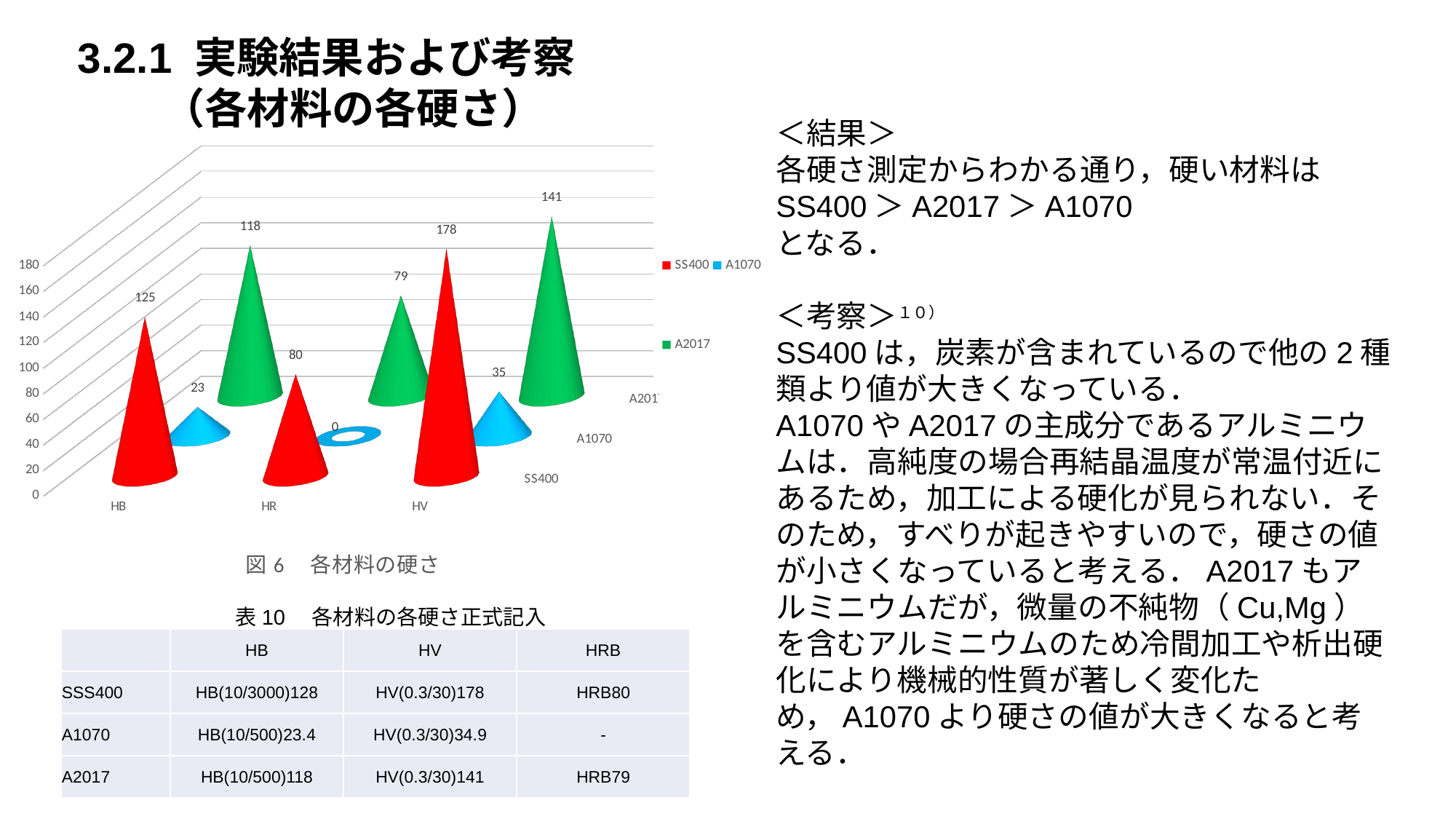

3.2.1 実験結果および考察
　　（各材料の各硬さ）

#

[unsupported chart]

＜結果＞
各硬さ測定からわかる通り，硬い材料は
SS400＞A2017＞A1070
となる．

＜考察＞１０）
SS400は，炭素が含まれているので他の2種類より値が大きくなっている．
A1070やA2017の主成分であるアルミニウムは．高純度の場合再結晶温度が常温付近にあるため，加工による硬化が見られない．そのため，すべりが起きやすいので，硬さの値が小さくなっていると考える．A2017もアルミニウムだが，微量の不純物（Cu,Mg）を含むアルミニウムのため冷間加工や析出硬化により機械的性質が著しく変化ため，A1070より硬さの値が大きくなると考える．
表10　各材料の各硬さ正式記入
|  | HB | HV | HRB |
| --- | --- | --- | --- |
| SSS400 | HB(10/3000)128 | HV(0.3/30)178 | HRB80 |
| A1070 | HB(10/500)23.4 | HV(0.3/30)34.9 | - |
| A2017 | HB(10/500)118 | HV(0.3/30)141 | HRB79 |